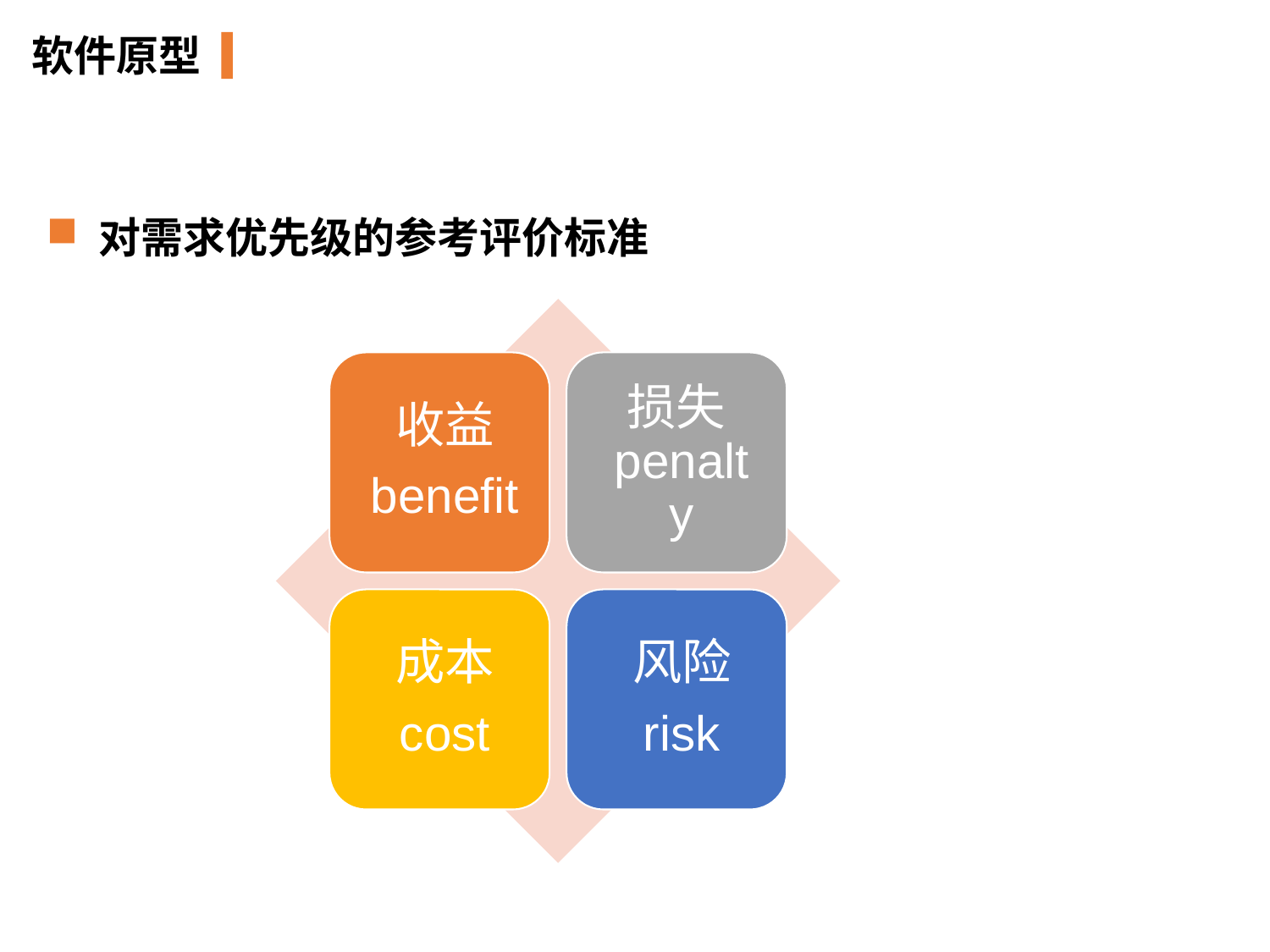

软件原型

 对需求优先级的参考评价标准

收益
benefit
损失penalty
成本
cost
风险
risk